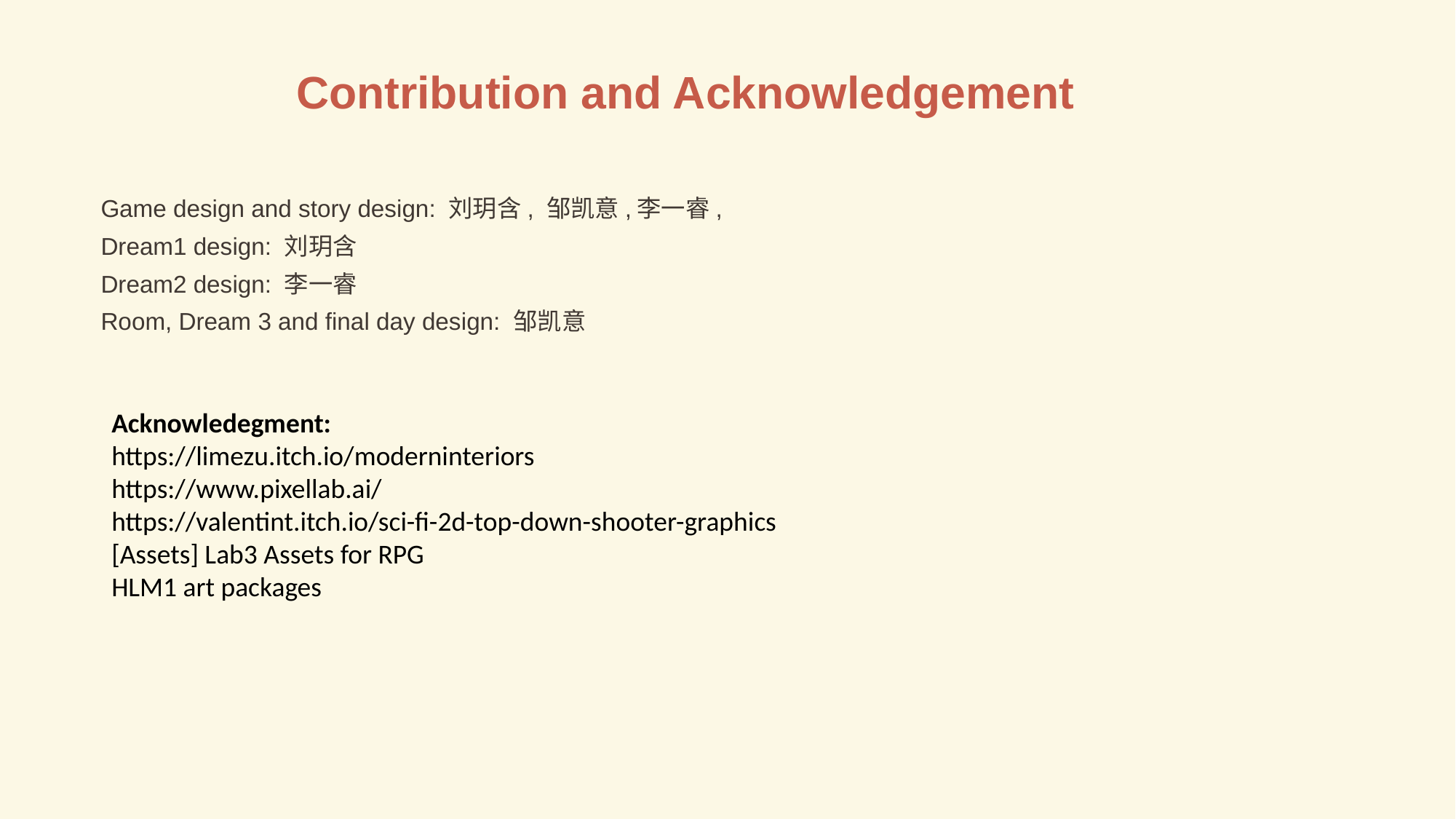

Contribution and Acknowledgement

Game design and story design: 刘玥含, 邹凯意,李一睿,
Dream1 design: 刘玥含
Dream2 design: 李一睿
Room, Dream 3 and final day design: 邹凯意

Acknowledegment:
https://limezu.itch.io/moderninteriors
https://www.pixellab.ai/
https://valentint.itch.io/sci-fi-2d-top-down-shooter-graphics
[Assets] Lab3 Assets for RPG
HLM1 art packages